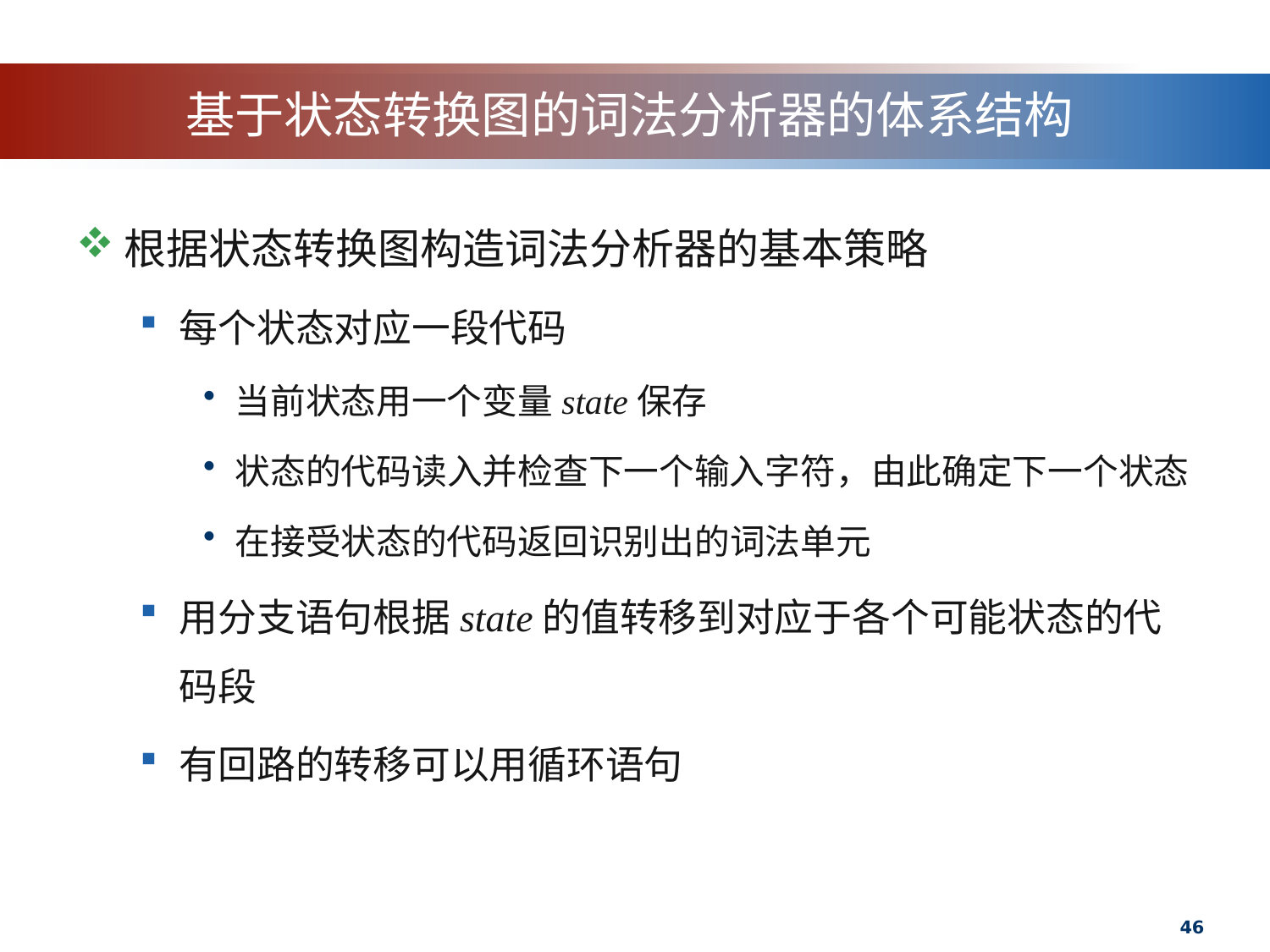

# 基于状态转换图的词法分析器的体系结构
根据状态转换图构造词法分析器的基本策略
每个状态对应一段代码
当前状态用一个变量state保存
状态的代码读入并检查下一个输入字符，由此确定下一个状态
在接受状态的代码返回识别出的词法单元
用分支语句根据state的值转移到对应于各个可能状态的代码段
有回路的转移可以用循环语句

46